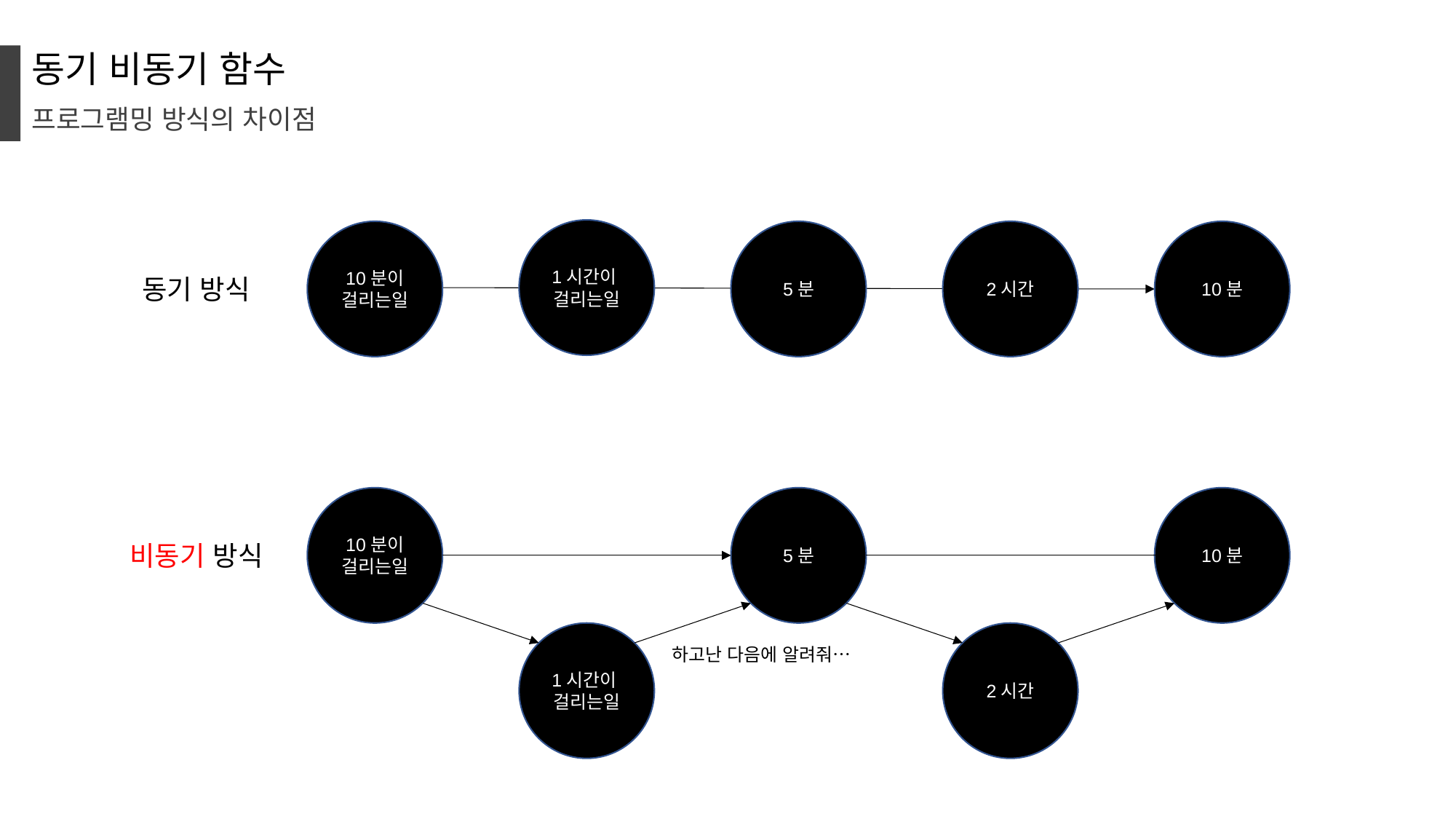

동기 비동기 함수
프로그램밍 방식의 차이점
1시간이
걸리는일
10분이
걸리는일
5분
2시간
10분
동기 방식
10분이
걸리는일
5분
10분
비동기 방식
1시간이
걸리는일
2시간
하고난 다음에 알려줘…